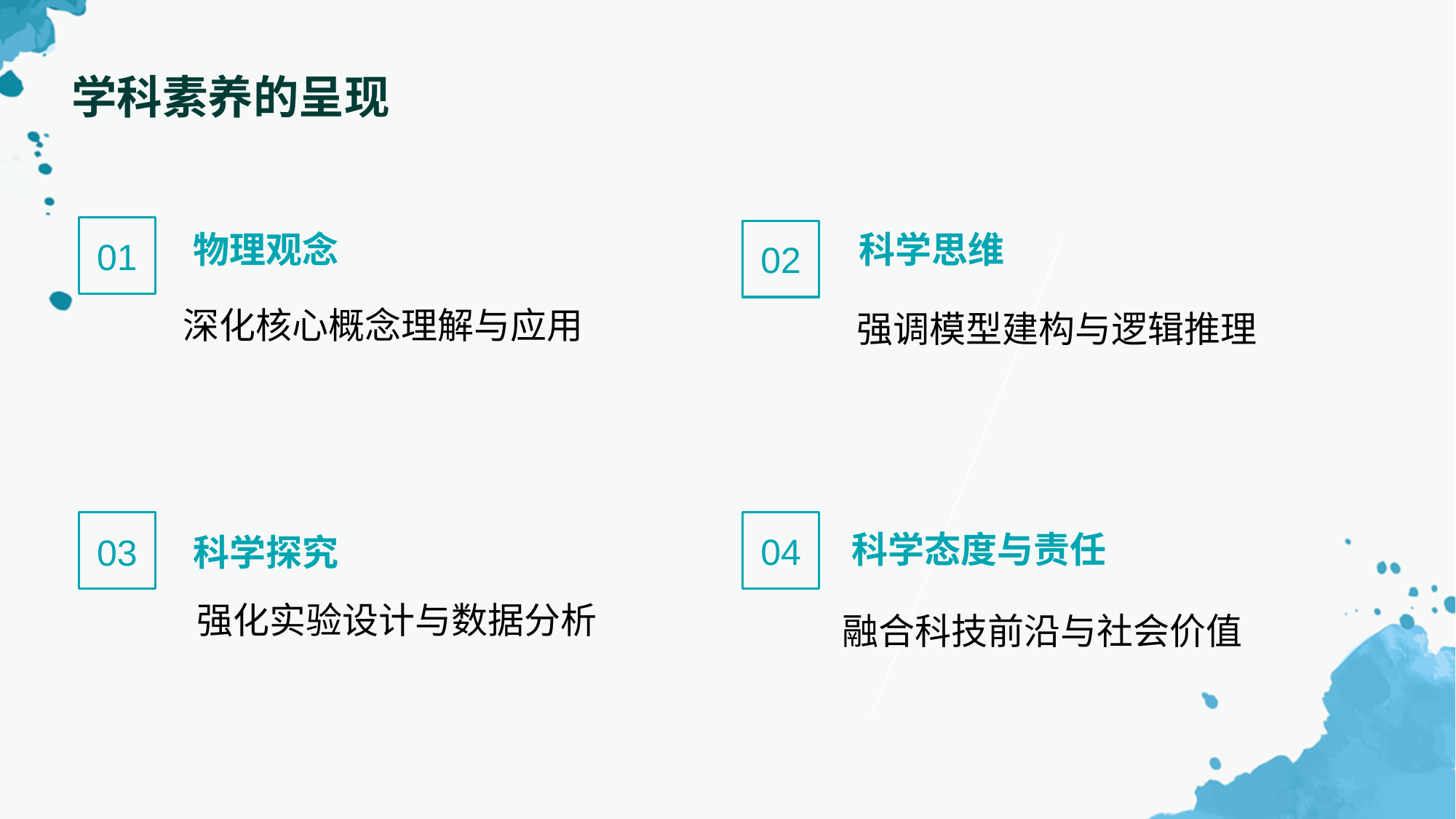

学科素养的呈现
科学思维
物理观念

01
02
深化核心概念理解与应用
强调模型建构与逻辑推理
科学态度与责任
科学探究

04
03
强化实验设计与数据分析
融合科技前沿与社会价值